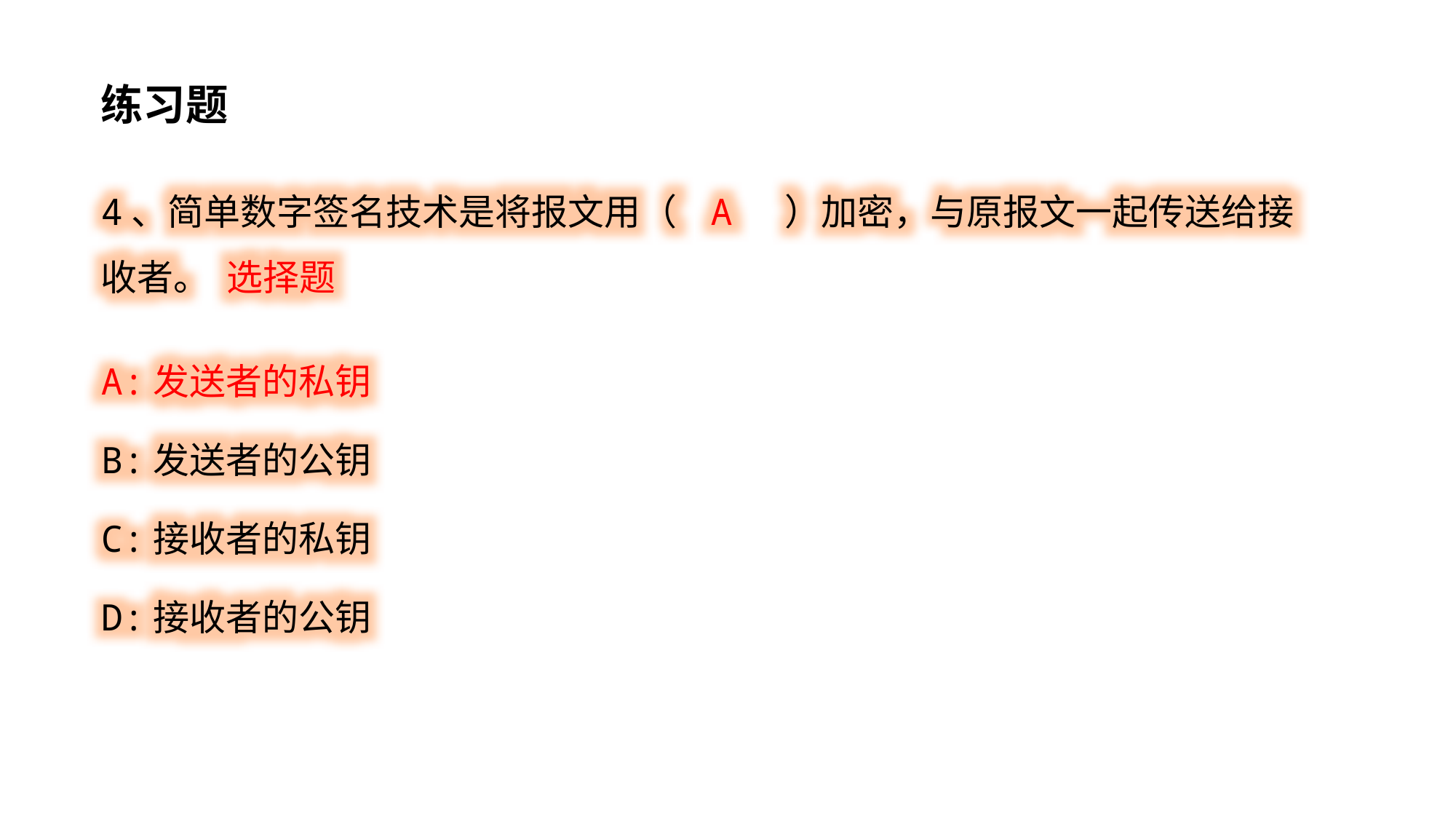

练习题
4、简单数字签名技术是将报文用（   A  ）加密，与原报文一起传送给接收者。  选择题

A:发送者的私钥

B:发送者的公钥

C:接收者的私钥

D:接收者的公钥